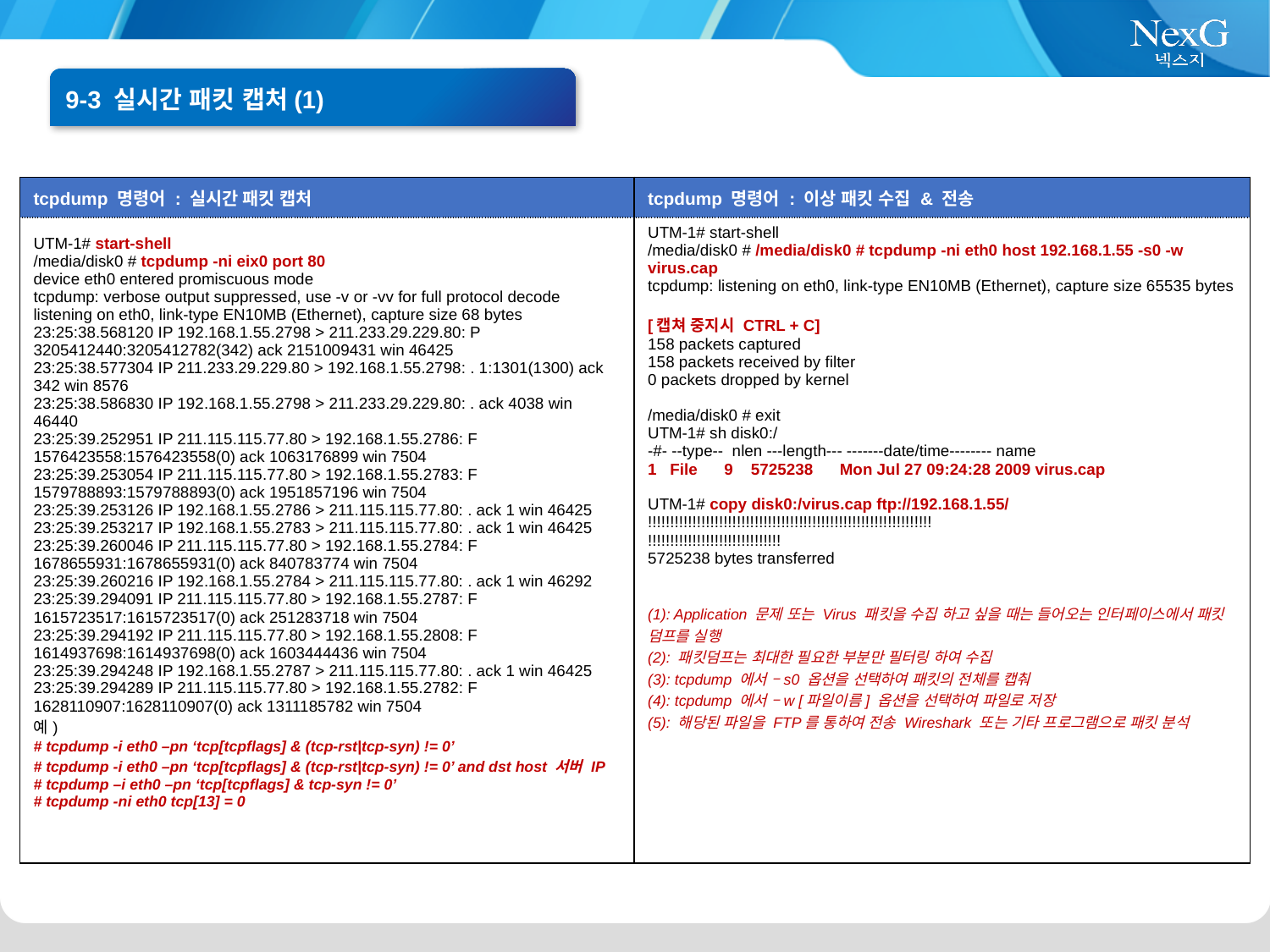

9-3 실시간 패킷 캡처(1)
| tcpdump 명령어 : 실시간 패킷 캡처 | tcpdump 명령어 : 이상 패킷 수집 & 전송 |
| --- | --- |
| UTM-1# start-shell /media/disk0 # tcpdump -ni eix0 port 80 device eth0 entered promiscuous mode tcpdump: verbose output suppressed, use -v or -vv for full protocol decode listening on eth0, link-type EN10MB (Ethernet), capture size 68 bytes 23:25:38.568120 IP 192.168.1.55.2798 > 211.233.29.229.80: P 3205412440:3205412782(342) ack 2151009431 win 46425 23:25:38.577304 IP 211.233.29.229.80 > 192.168.1.55.2798: . 1:1301(1300) ack 342 win 8576 23:25:38.586830 IP 192.168.1.55.2798 > 211.233.29.229.80: . ack 4038 win 46440 23:25:39.252951 IP 211.115.115.77.80 > 192.168.1.55.2786: F 1576423558:1576423558(0) ack 1063176899 win 7504 23:25:39.253054 IP 211.115.115.77.80 > 192.168.1.55.2783: F 1579788893:1579788893(0) ack 1951857196 win 7504 23:25:39.253126 IP 192.168.1.55.2786 > 211.115.115.77.80: . ack 1 win 46425 23:25:39.253217 IP 192.168.1.55.2783 > 211.115.115.77.80: . ack 1 win 46425 23:25:39.260046 IP 211.115.115.77.80 > 192.168.1.55.2784: F 1678655931:1678655931(0) ack 840783774 win 7504 23:25:39.260216 IP 192.168.1.55.2784 > 211.115.115.77.80: . ack 1 win 46292 23:25:39.294091 IP 211.115.115.77.80 > 192.168.1.55.2787: F 1615723517:1615723517(0) ack 251283718 win 7504 23:25:39.294192 IP 211.115.115.77.80 > 192.168.1.55.2808: F 1614937698:1614937698(0) ack 1603444436 win 7504 23:25:39.294248 IP 192.168.1.55.2787 > 211.115.115.77.80: . ack 1 win 46425 23:25:39.294289 IP 211.115.115.77.80 > 192.168.1.55.2782: F 1628110907:1628110907(0) ack 1311185782 win 7504 예) # tcpdump -i eth0 –pn ‘tcp[tcpflags] & (tcp-rst|tcp-syn) != 0’ # tcpdump -i eth0 –pn ‘tcp[tcpflags] & (tcp-rst|tcp-syn) != 0’ and dst host 서버 IP # tcpdump –i eth0 –pn ‘tcp[tcpflags] & tcp-syn != 0’ # tcpdump -ni eth0 tcp[13] = 0 | UTM-1# start-shell /media/disk0 # /media/disk0 # tcpdump -ni eth0 host 192.168.1.55 -s0 -w virus.cap tcpdump: listening on eth0, link-type EN10MB (Ethernet), capture size 65535 bytes [캡쳐 중지시 CTRL + C] 158 packets captured 158 packets received by filter 0 packets dropped by kernel /media/disk0 # exit UTM-1# sh disk0:/ -#- --type-- nlen ---length--- -------date/time-------- name 1 File 9 5725238 Mon Jul 27 09:24:28 2009 virus.cap UTM-1# copy disk0:/virus.cap ftp://192.168.1.55/ !!!!!!!!!!!!!!!!!!!!!!!!!!!!!!!!!!!!!!!!!!!!!!!!!!!!!!!!!!!!!!!! !!!!!!!!!!!!!!!!!!!!!!!!!!!!!! 5725238 bytes transferred : Application 문제 또는 Virus 패킷을 수집 하고 싶을 때는 들어오는 인터페이스에서 패킷 덤프를 실행 : 패킷덤프는 최대한 필요한 부분만 필터링 하여 수집 : tcpdump 에서 –s0 옵션을 선택하여 패킷의 전체를 캡춰 : tcpdump 에서 –w [파일이름] 옵션을 선택하여 파일로 저장 : 해당된 파일을 FTP를 통하여 전송 Wireshark 또는 기타 프로그램으로 패킷 분석 |